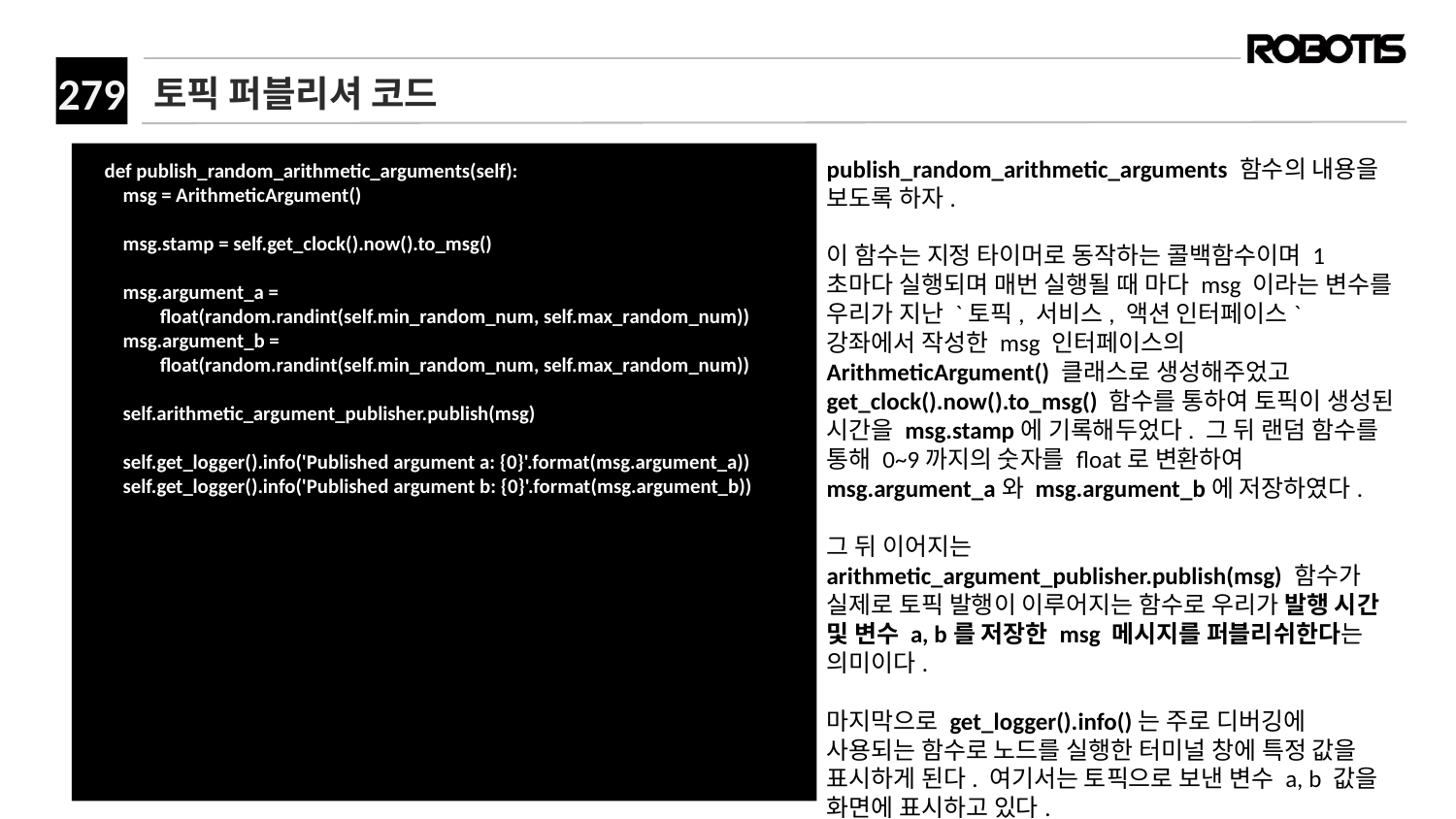

# 토픽 퍼블리셔 코드
    def publish_random_arithmetic_arguments(self):
        msg = ArithmeticArgument()

        msg.stamp = self.get_clock().now().to_msg()

        msg.argument_a =
                float(random.randint(self.min_random_num, self.max_random_num))
        msg.argument_b =
                float(random.randint(self.min_random_num, self.max_random_num))

        self.arithmetic_argument_publisher.publish(msg)

        self.get_logger().info('Published argument a: {0}'.format(msg.argument_a))
        self.get_logger().info('Published argument b: {0}'.format(msg.argument_b))

publish_random_arithmetic_arguments 함수의 내용을 보도록 하자.

이 함수는 지정 타이머로 동작하는 콜백함수이며 1초마다 실행되며 매번 실행될 때 마다 msg 이라는 변수를 우리가 지난 `토픽, 서비스, 액션 인터페이스`  강좌에서 작성한 msg 인터페이스의 ArithmeticArgument() 클래스로 생성해주었고 get_clock().now().to_msg() 함수를 통하여 토픽이 생성된 시간을 msg.stamp에 기록해두었다. 그 뒤 랜덤 함수를 통해 0~9까지의 숫자를 float로 변환하여 msg.argument_a와 msg.argument_b에 저장하였다.

그 뒤 이어지는 arithmetic_argument_publisher.publish(msg) 함수가 실제로 토픽 발행이 이루어지는 함수로 우리가 발행 시간 및 변수 a, b를 저장한 msg 메시지를 퍼블리쉬한다는 의미이다.

마지막으로 get_logger().info()는 주로 디버깅에 사용되는 함수로 노드를 실행한 터미널 창에 특정 값을 표시하게 된다. 여기서는 토픽으로 보낸 변수 a, b 값을 화면에 표시하고 있다.